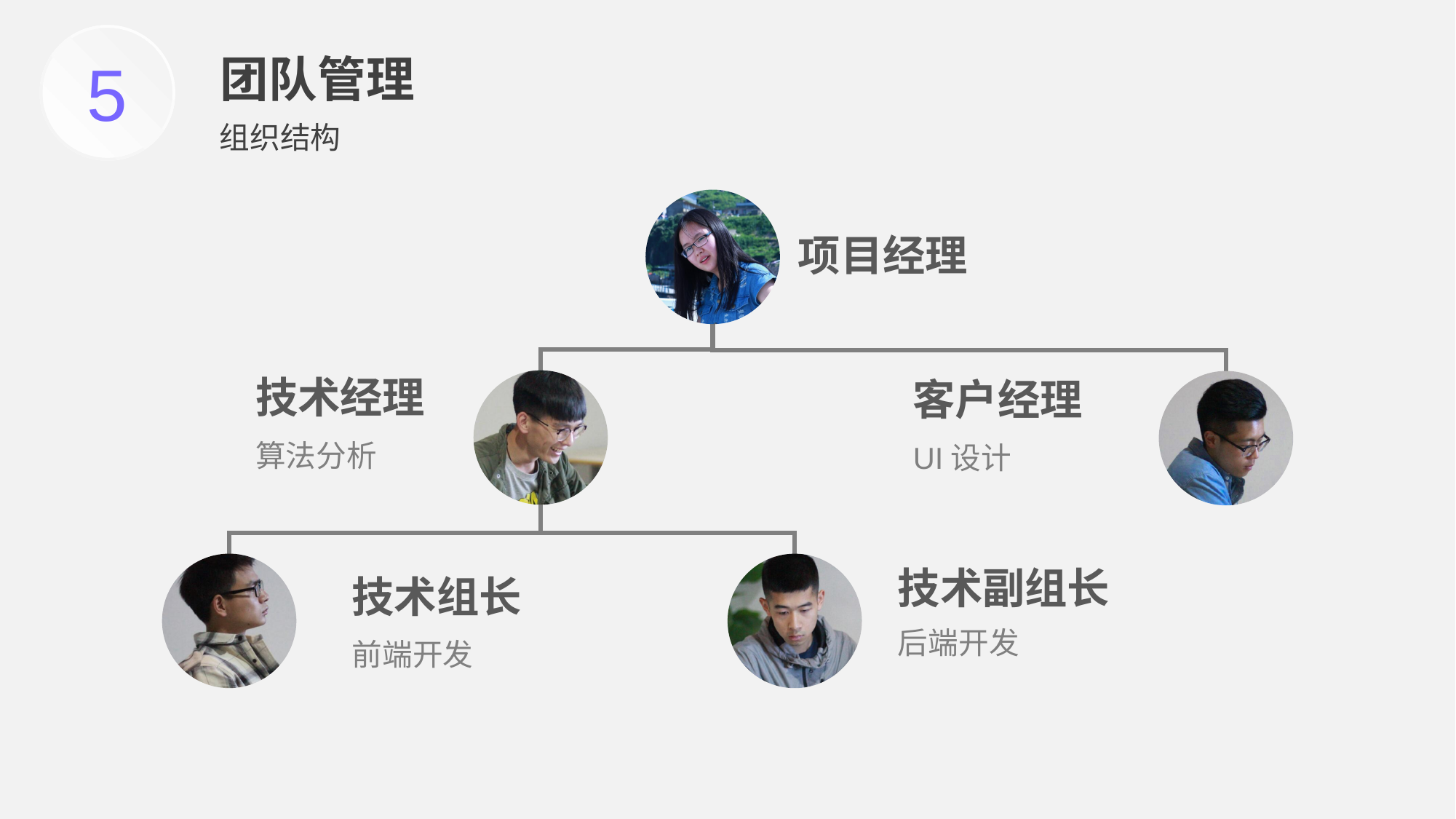

5
团队管理
组织结构
项目经理
技术经理
算法分析
技术组长
前端开发
技术副组长
后端开发
客户经理
UI设计